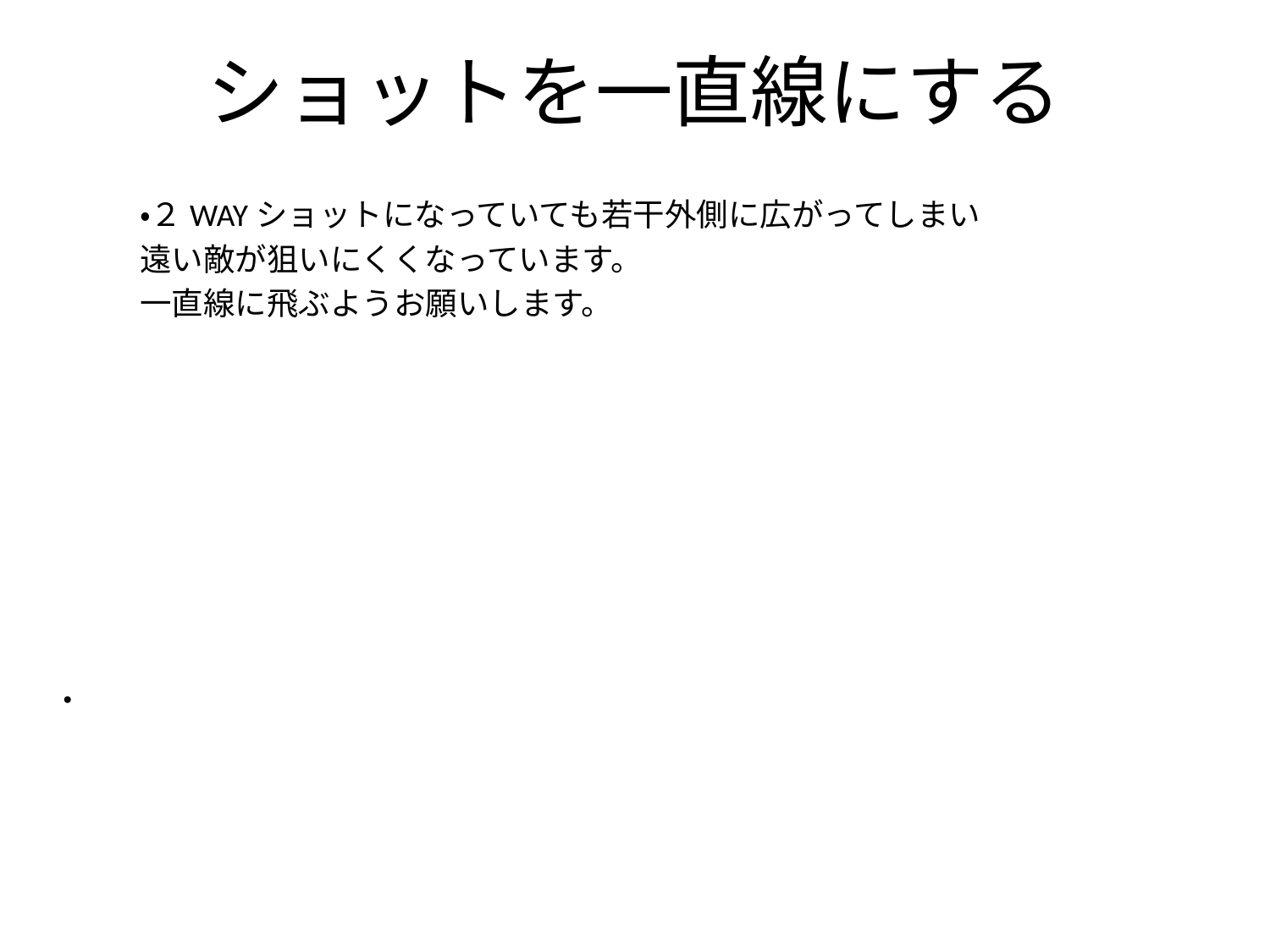

# ショットを一直線にする
・２WAYショットになっていても若干外側に広がってしまい
遠い敵が狙いにくくなっています。
一直線に飛ぶようお願いします。
・